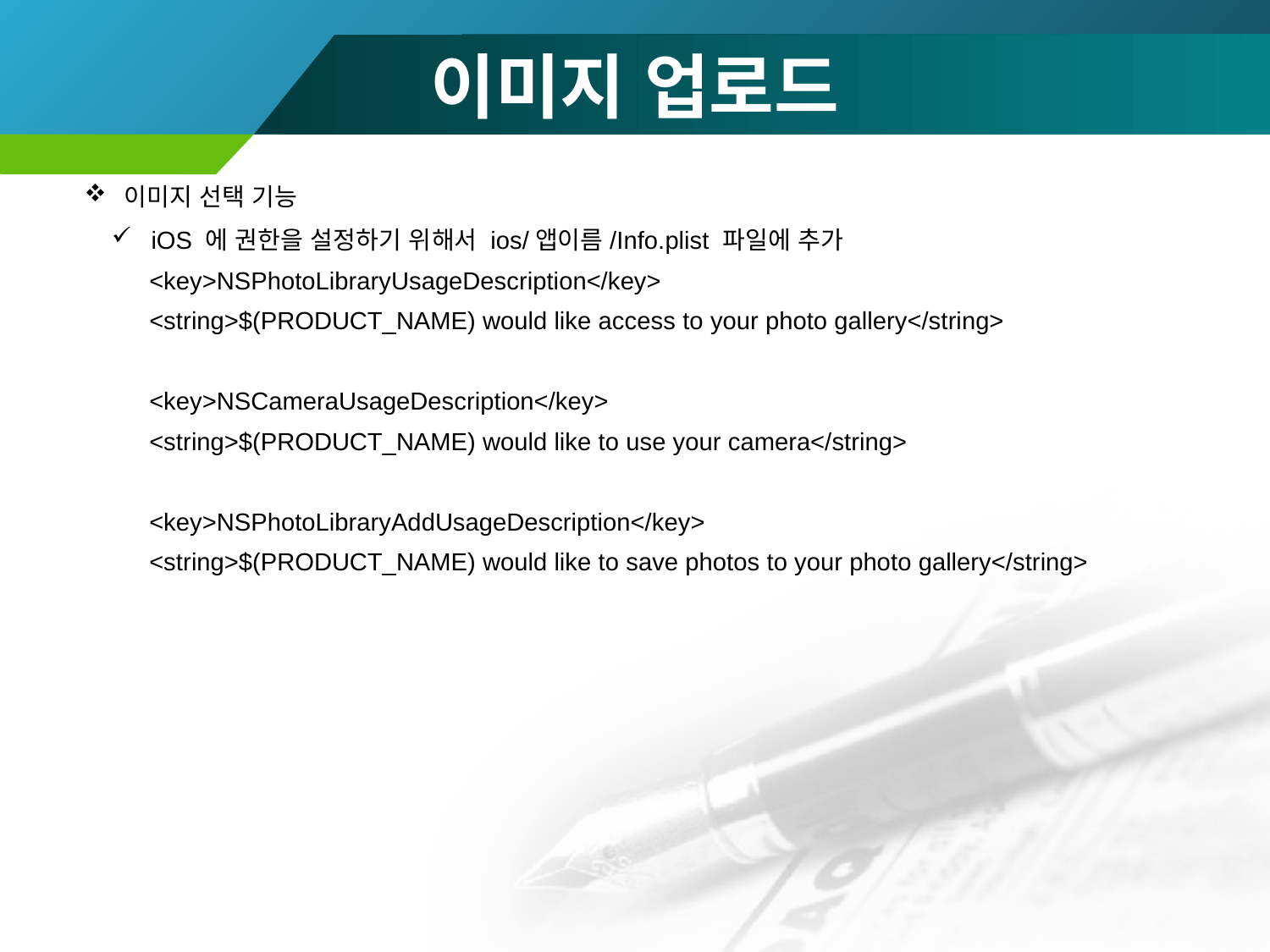

# 이미지 업로드
이미지 선택 기능
iOS 에 권한을 설정하기 위해서 ios/앱이름/Info.plist 파일에 추가
<key>NSPhotoLibraryUsageDescription</key>
<string>$(PRODUCT_NAME) would like access to your photo gallery</string>

<key>NSCameraUsageDescription</key>
<string>$(PRODUCT_NAME) would like to use your camera</string>

<key>NSPhotoLibraryAddUsageDescription</key>
<string>$(PRODUCT_NAME) would like to save photos to your photo gallery</string>